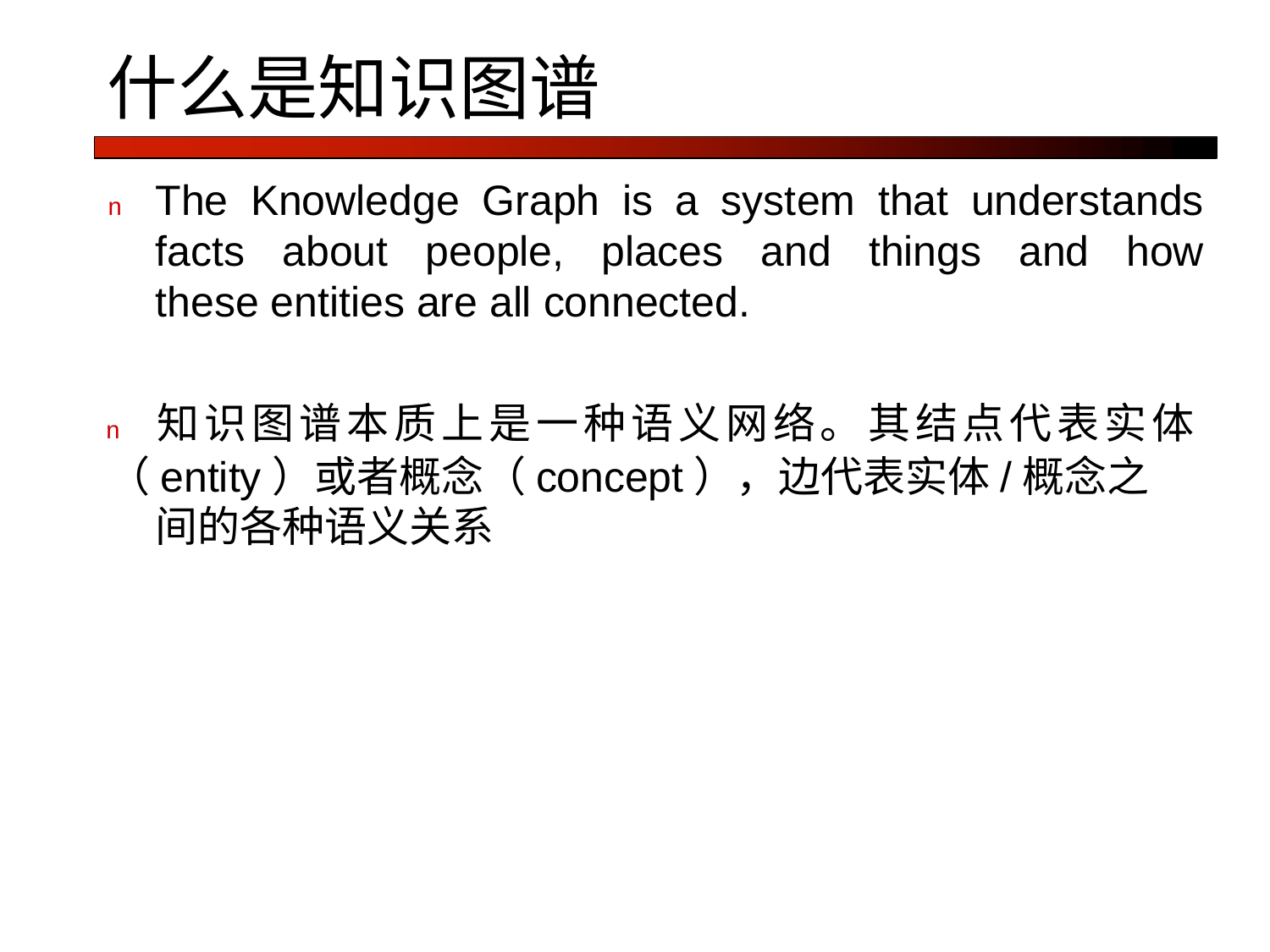

# 什么是知识图谱

n	The Knowledge Graph is a system that understands facts  about  people,  places  and  things  and  how these entities are all connected.

n	知识图谱本质上是一种语义网络。其结点代表实体
（entity）或者概念（concept），边代表实体/概念之 间的各种语义关系